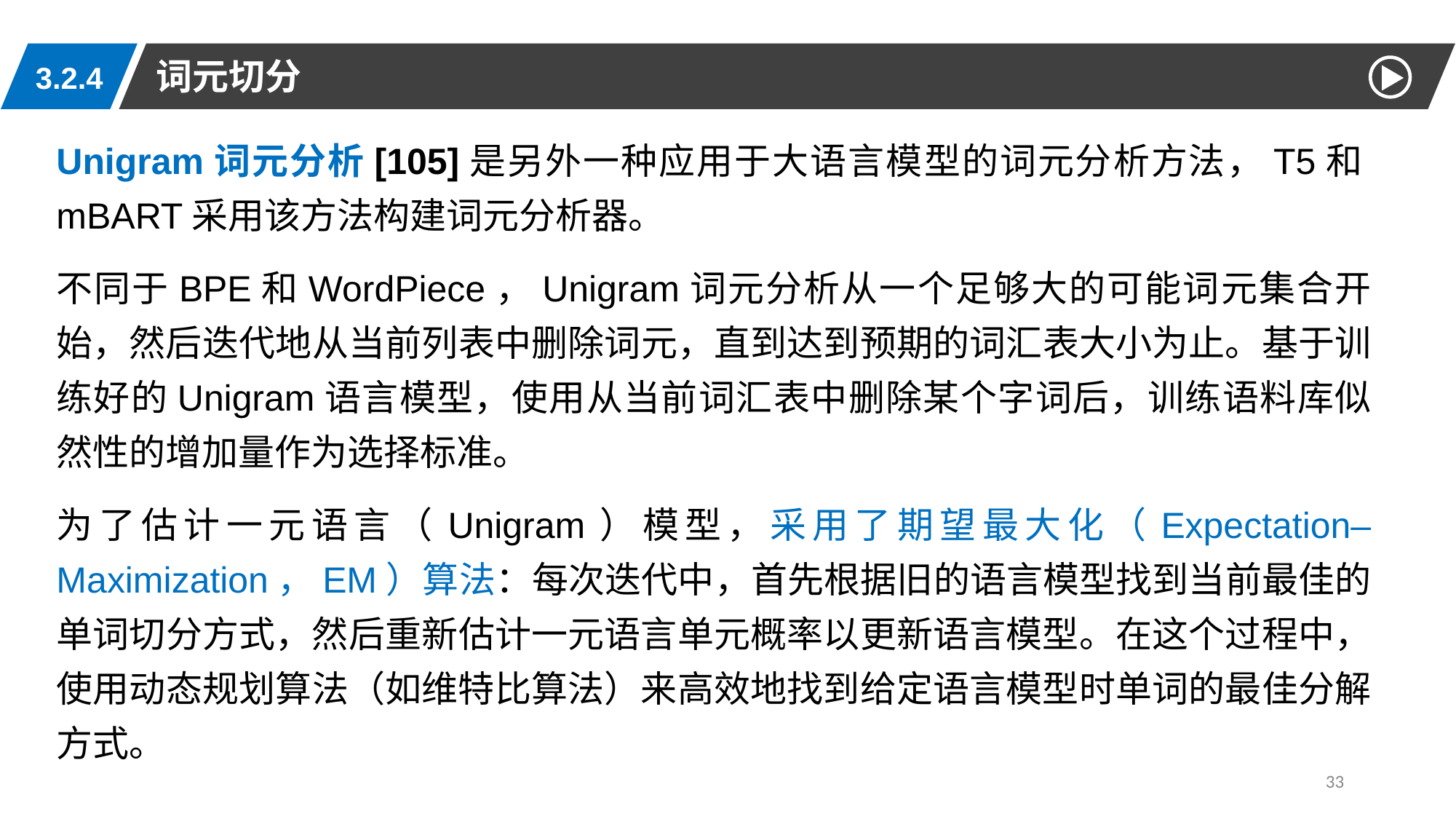

词元切分
3.2.4

Unigram词元分析[105]是另外一种应用于大语言模型的词元分析方法，T5和mBART采用该方法构建词元分析器。
不同于BPE和WordPiece，Unigram词元分析从一个足够大的可能词元集合开始，然后迭代地从当前列表中删除词元，直到达到预期的词汇表大小为止。基于训练好的Unigram语言模型，使用从当前词汇表中删除某个字词后，训练语料库似然性的增加量作为选择标准。
为了估计一元语言（Unigram）模型，采用了期望最大化（Expectation–Maximization，EM）算法：每次迭代中，首先根据旧的语言模型找到当前最佳的单词切分方式，然后重新估计一元语言单元概率以更新语言模型。在这个过程中，使用动态规划算法（如维特比算法）来高效地找到给定语言模型时单词的最佳分解方式。
33